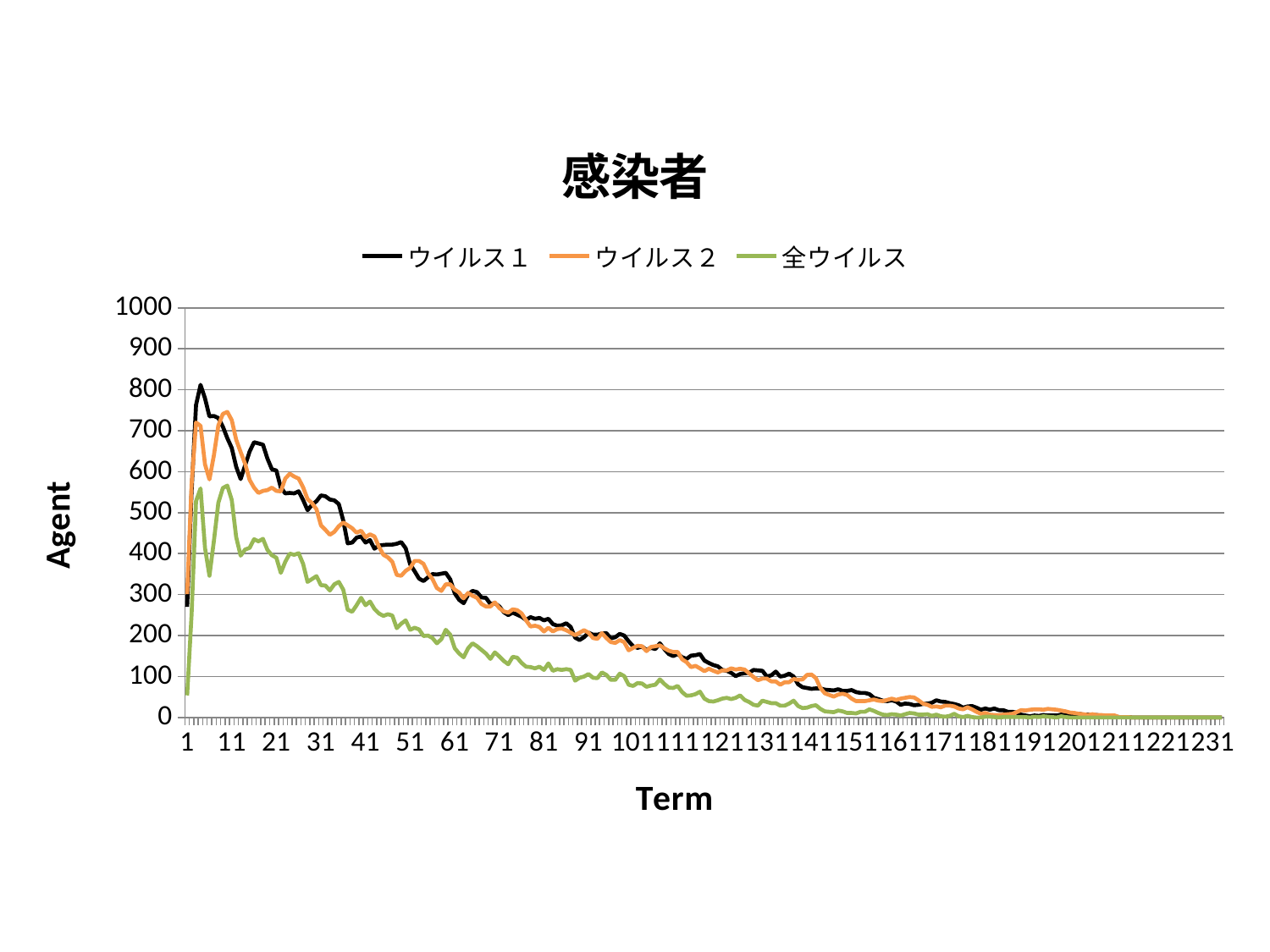

### Chart: 感染者

| Category | ウイルス１ | ウイルス２ | 全ウイルス |
|---|---|---|---|